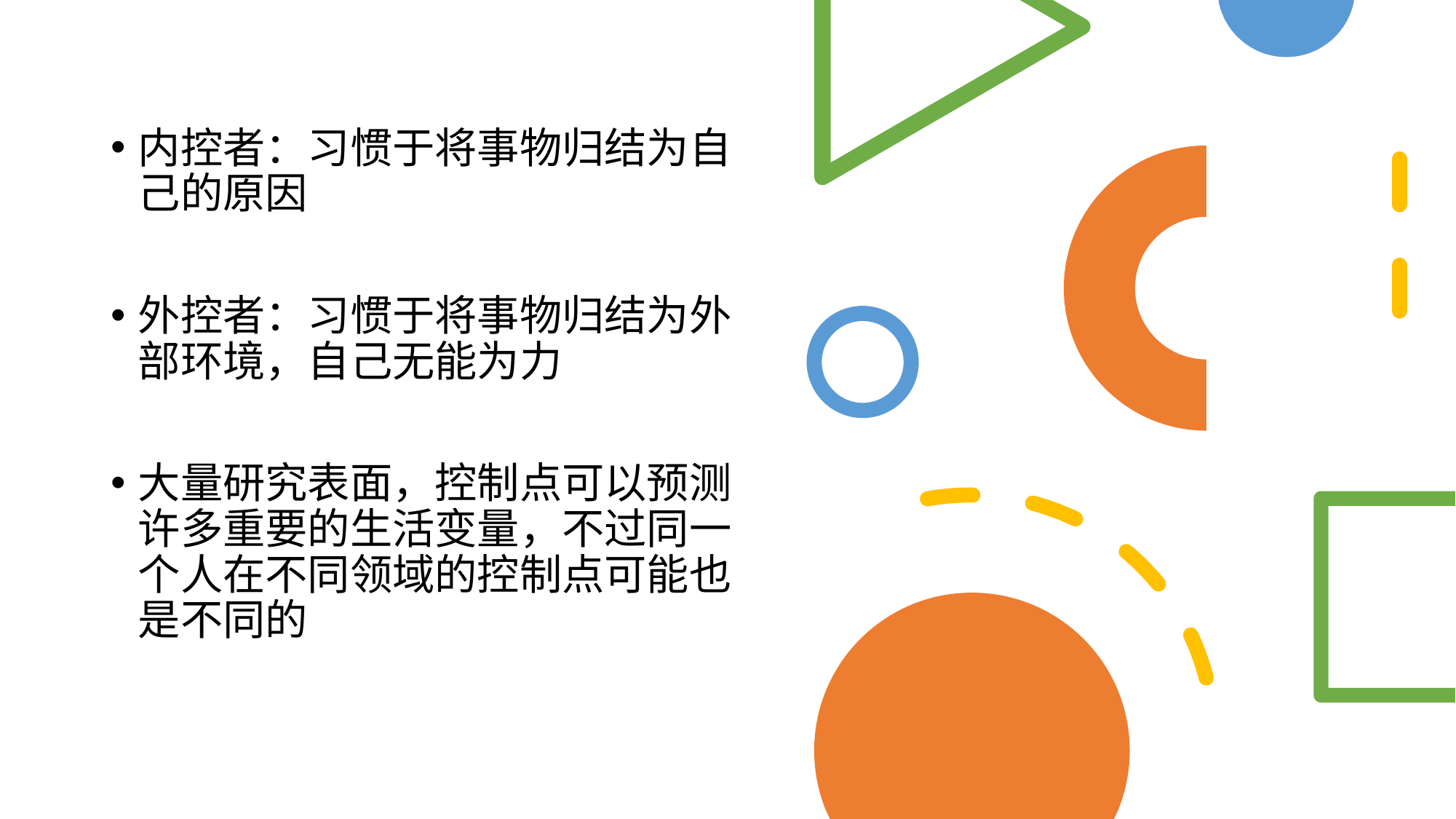

内控者：习惯于将事物归结为自己的原因

外控者：习惯于将事物归结为外部环境，自己无能为力

大量研究表面，控制点可以预测许多重要的生活变量，不过同一个人在不同领域的控制点可能也是不同的

46